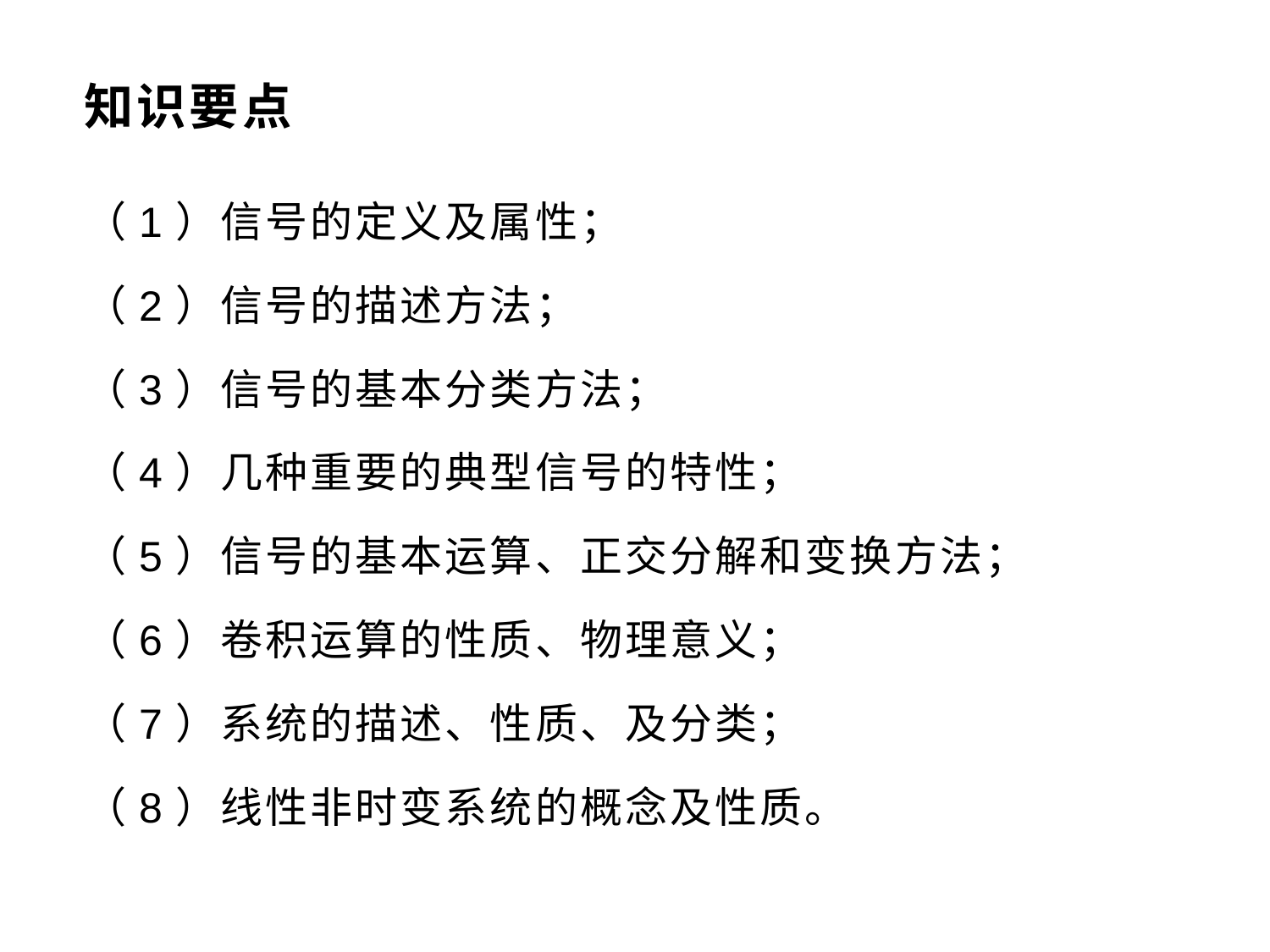

# 知识要点
（1）信号的定义及属性；
（2）信号的描述方法；
（3）信号的基本分类方法；
（4）几种重要的典型信号的特性；
（5）信号的基本运算、正交分解和变换方法；
（6）卷积运算的性质、物理意义；
（7）系统的描述、性质、及分类；
（8）线性非时变系统的概念及性质。